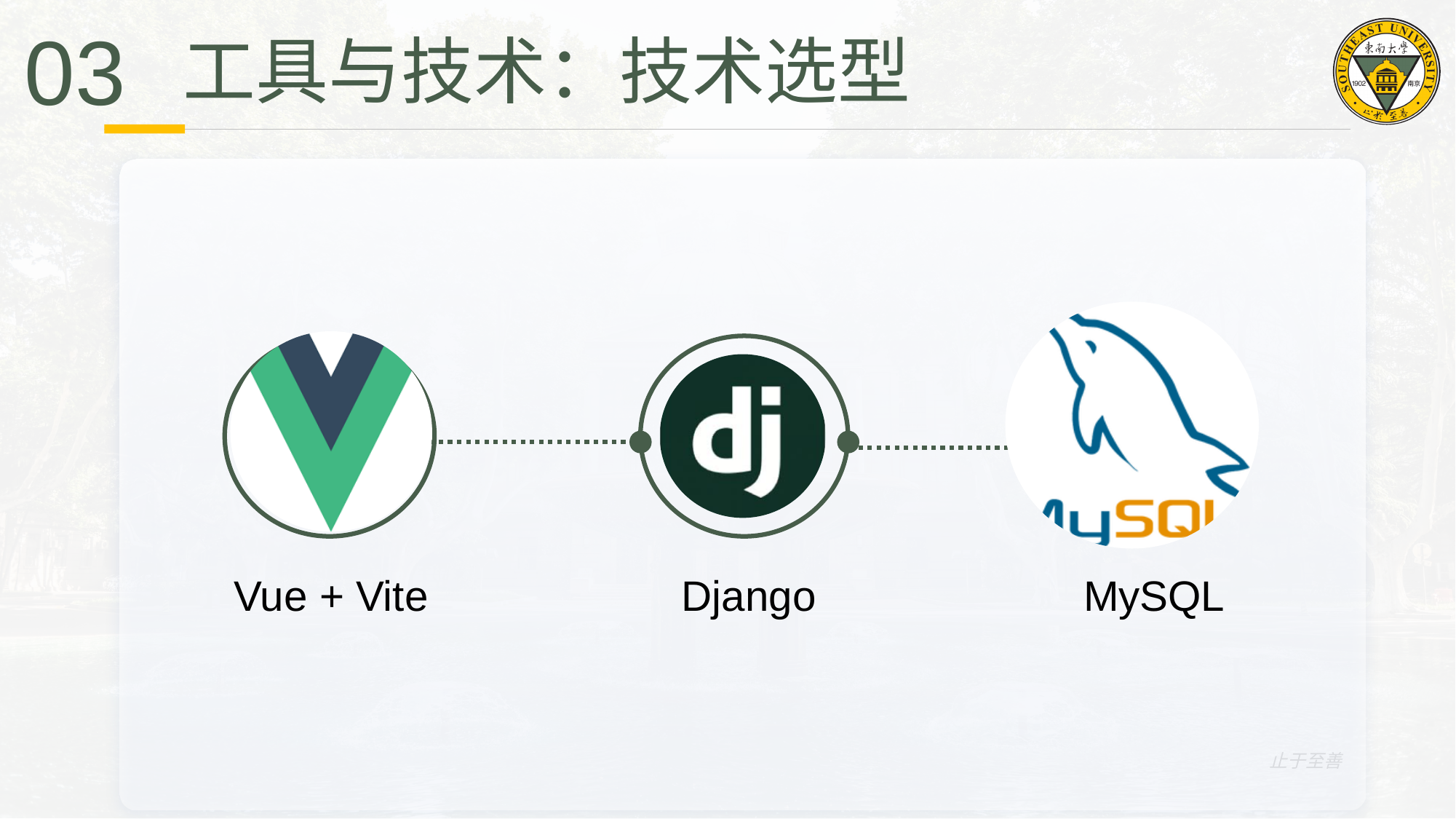

03
 工具与技术：技术选型

Vue + Vite
Django
MySQL